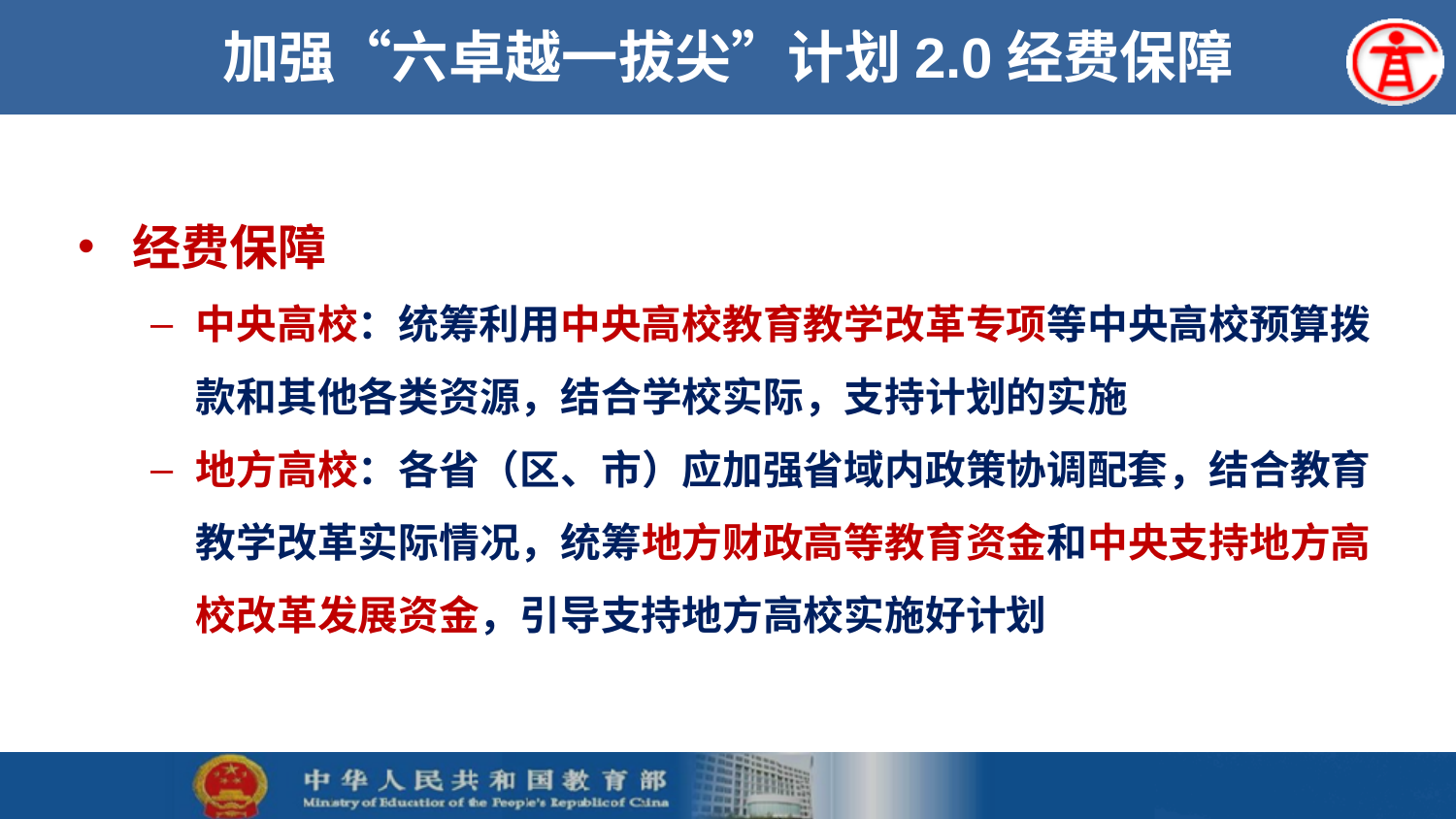

# 加强“六卓越一拔尖”计划2.0经费保障
经费保障
中央高校：统筹利用中央高校教育教学改革专项等中央高校预算拨款和其他各类资源，结合学校实际，支持计划的实施
地方高校：各省（区、市）应加强省域内政策协调配套，结合教育教学改革实际情况，统筹地方财政高等教育资金和中央支持地方高校改革发展资金，引导支持地方高校实施好计划